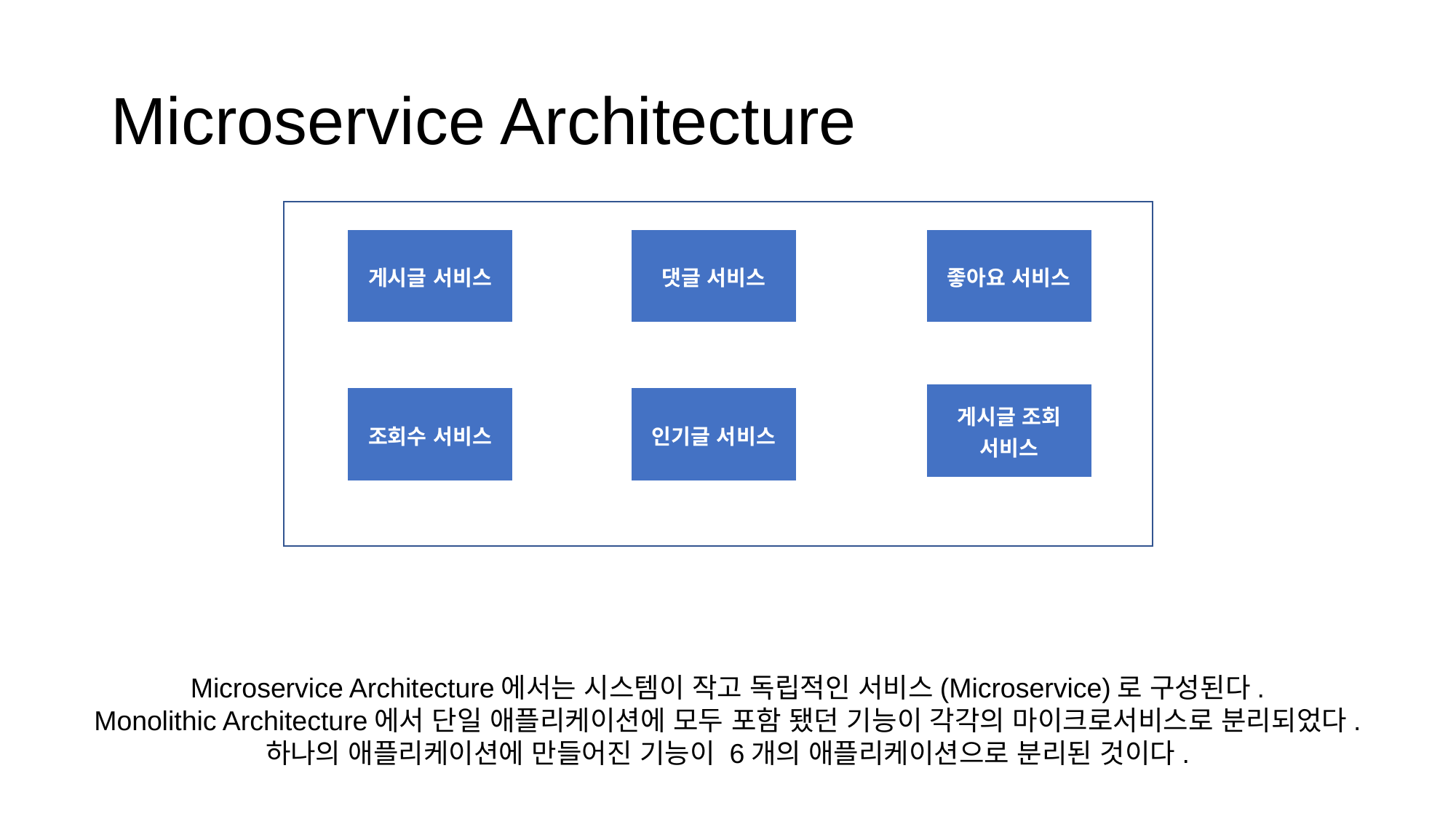

# Microservice Architecture

| 게시글 서비스 |
| --- |
| 댓글 서비스 |
| --- |
| 좋아요 서비스 |
| --- |
| 게시글 조회 서비스 |
| --- |
| 인기글 서비스 |
| --- |
| 조회수 서비스 |
| --- |
Microservice Architecture에서는 시스템이 작고 독립적인 서비스(Microservice)로 구성된다.
Monolithic Architecture에서 단일 애플리케이션에 모두 포함 됐던 기능이 각각의 마이크로서비스로 분리되었다.
하나의 애플리케이션에 만들어진 기능이 6개의 애플리케이션으로 분리된 것이다.